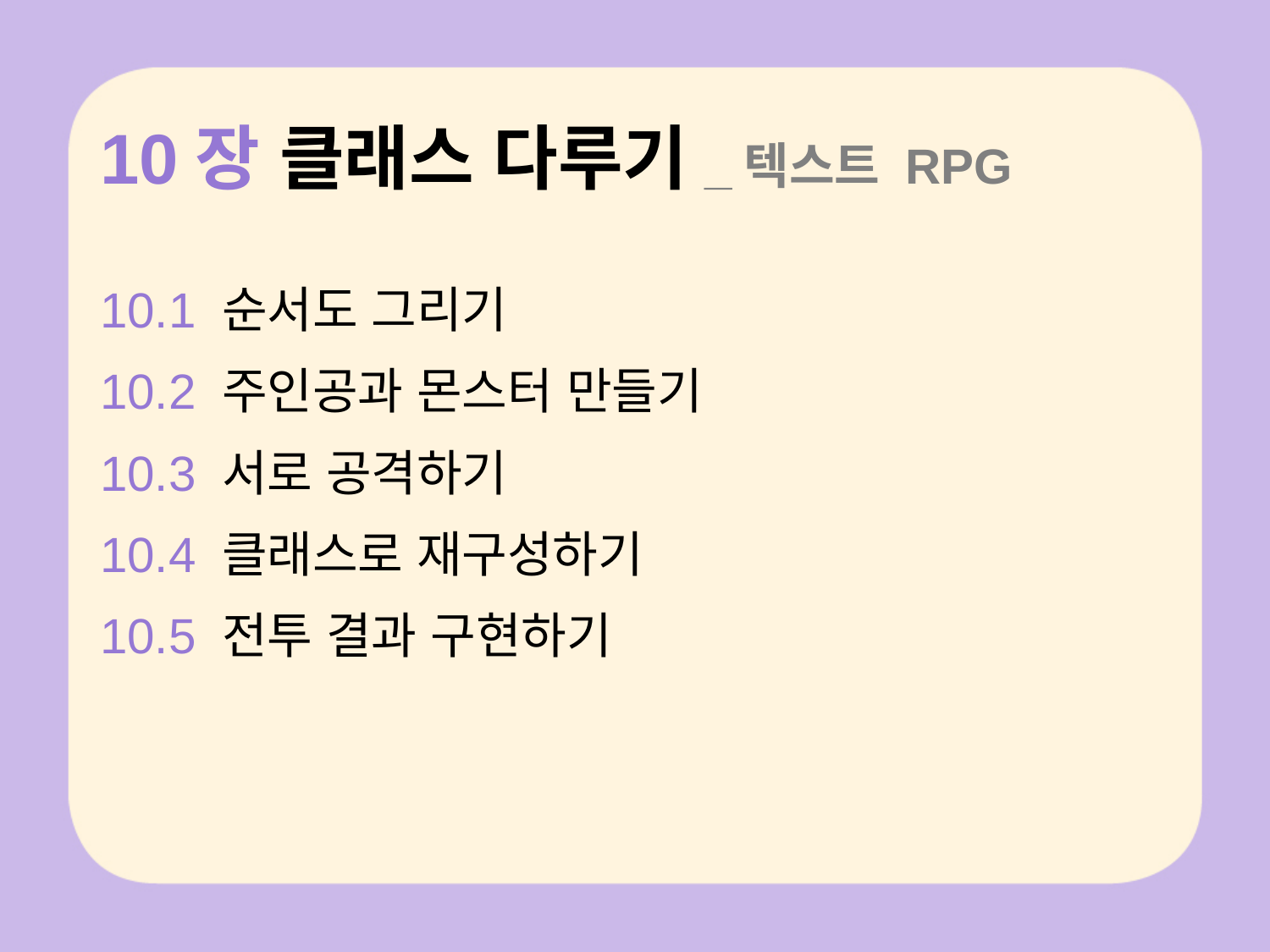

# 10장 클래스 다루기_텍스트 RPG
10.1 순서도 그리기
10.2 주인공과 몬스터 만들기
10.3 서로 공격하기
10.4 클래스로 재구성하기
10.5 전투 결과 구현하기